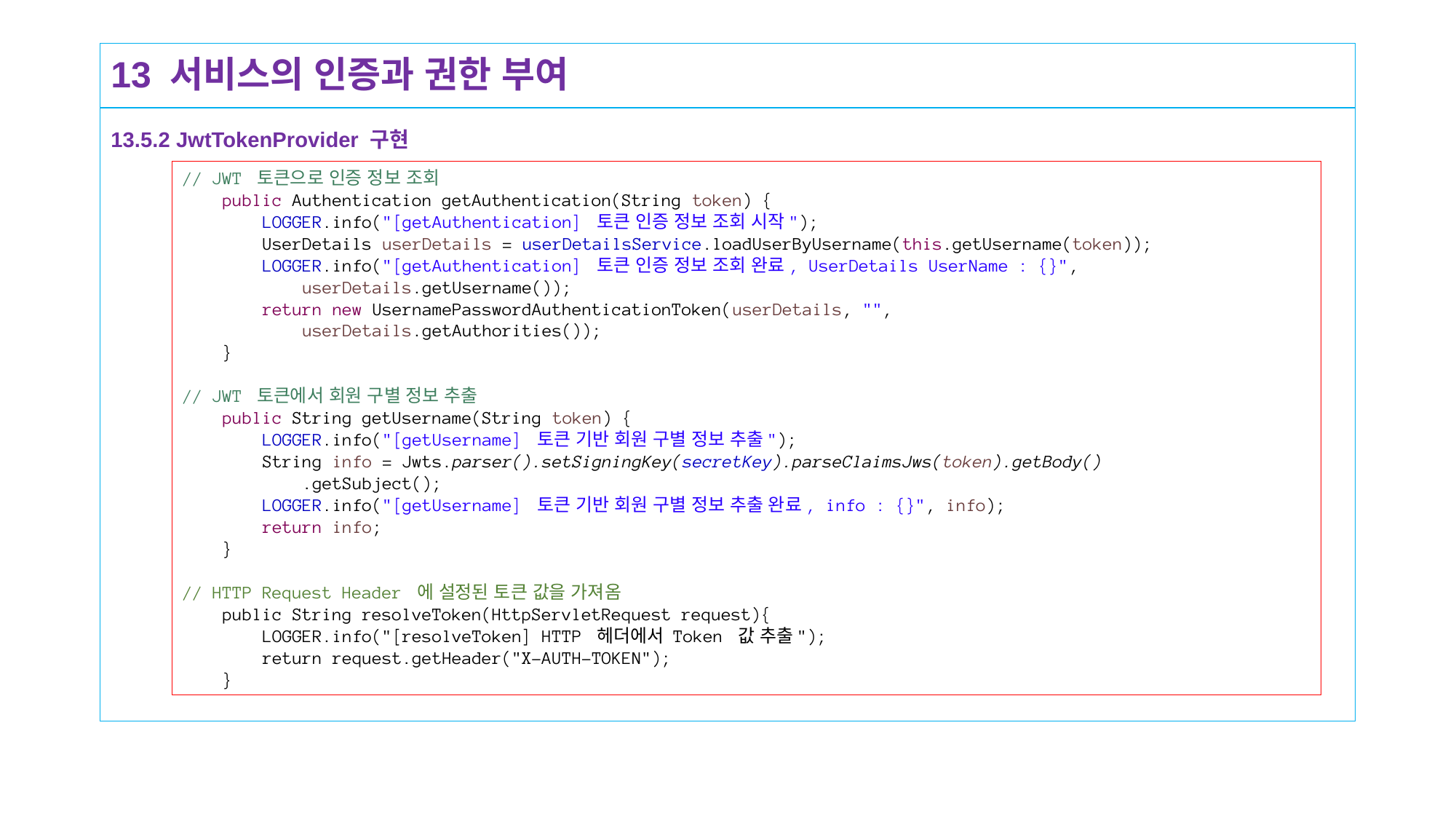

# 13 서비스의 인증과 권한 부여
13.5.2 JwtTokenProvider 구현

// JWT 토큰으로 인증 정보 조회
    public Authentication getAuthentication(String token) {
        LOGGER.info("[getAuthentication] 토큰 인증 정보 조회 시작");
        UserDetails userDetails = userDetailsService.loadUserByUsername(this.getUsername(token));
        LOGGER.info("[getAuthentication] 토큰 인증 정보 조회 완료, UserDetails UserName : {}",
            userDetails.getUsername());
        return new UsernamePasswordAuthenticationToken(userDetails, "",
            userDetails.getAuthorities());
    }

// JWT 토큰에서 회원 구별 정보 추출
    public String getUsername(String token) {
        LOGGER.info("[getUsername] 토큰 기반 회원 구별 정보 추출");
        String info = Jwts.parser().setSigningKey(secretKey).parseClaimsJws(token).getBody()
            .getSubject();
        LOGGER.info("[getUsername] 토큰 기반 회원 구별 정보 추출 완료, info : {}", info);
        return info;
    }

// HTTP Request Header 에 설정된 토큰 값을 가져옴
    public String resolveToken(HttpServletRequest request){
        LOGGER.info("[resolveToken] HTTP 헤더에서 Token 값 추출");
        return request.getHeader("X-AUTH-TOKEN");
    }